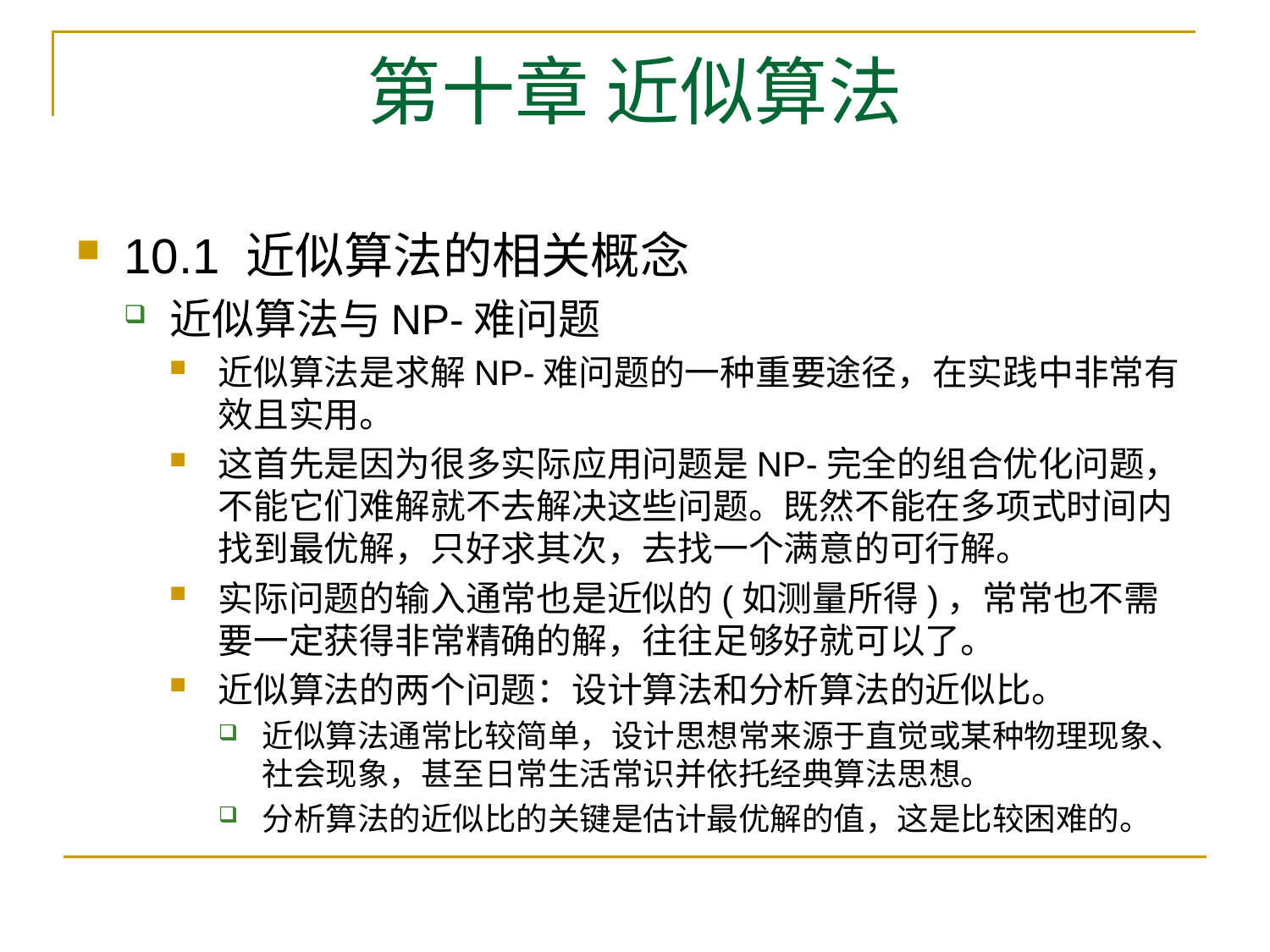

# 第十章 近似算法
10.1 近似算法的相关概念
近似算法与NP-难问题
近似算法是求解NP-难问题的一种重要途径，在实践中非常有效且实用。
这首先是因为很多实际应用问题是NP-完全的组合优化问题，不能它们难解就不去解决这些问题。既然不能在多项式时间内找到最优解，只好求其次，去找一个满意的可行解。
实际问题的输入通常也是近似的(如测量所得)，常常也不需要一定获得非常精确的解，往往足够好就可以了。
近似算法的两个问题：设计算法和分析算法的近似比。
近似算法通常比较简单，设计思想常来源于直觉或某种物理现象、社会现象，甚至日常生活常识并依托经典算法思想。
分析算法的近似比的关键是估计最优解的值，这是比较困难的。